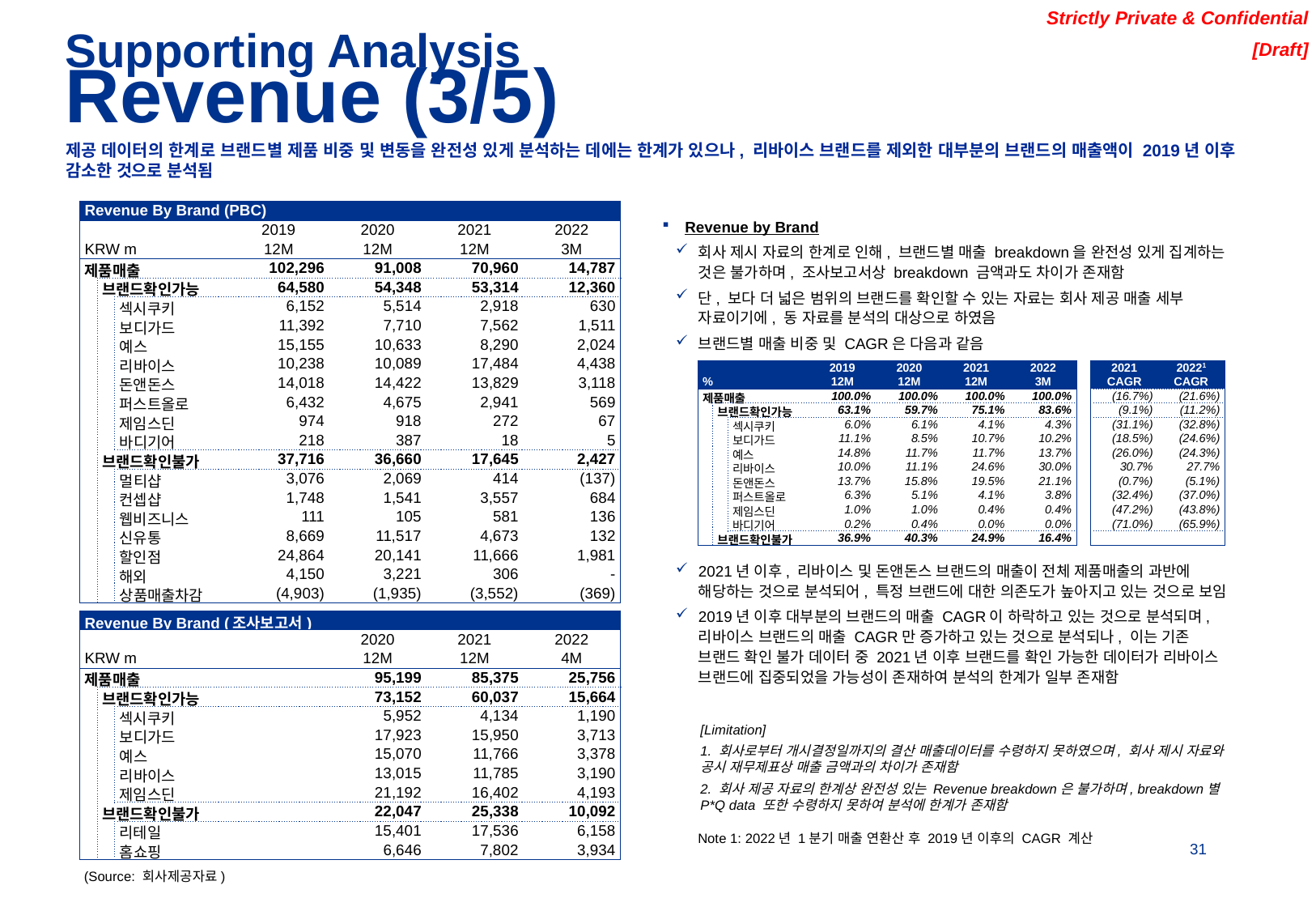

Supporting Analysis
Revenue (3/5)
제공 데이터의 한계로 브랜드별 제품 비중 및 변동을 완전성 있게 분석하는 데에는 한계가 있으나, 리바이스 브랜드를 제외한 대부분의 브랜드의 매출액이 2019년 이후 감소한 것으로 분석됨
| Revenue By Brand (PBC) |  |  |  |  |  |  |
| --- | --- | --- | --- | --- | --- | --- |
|  |  |  | 2019 | 2020 | 2021 | 2022 |
| KRW m |  |  | 12M | 12M | 12M | 3M |
| 제품매출 |  |  | 102,296 | 91,008 | 70,960 | 14,787 |
|  | 브랜드확인가능 |  | 64,580 | 54,348 | 53,314 | 12,360 |
|  |  | 섹시쿠키 | 6,152 | 5,514 | 2,918 | 630 |
|  |  | 보디가드 | 11,392 | 7,710 | 7,562 | 1,511 |
|  |  | 예스 | 15,155 | 10,633 | 8,290 | 2,024 |
|  |  | 리바이스 | 10,238 | 10,089 | 17,484 | 4,438 |
|  |  | 돈앤돈스 | 14,018 | 14,422 | 13,829 | 3,118 |
|  |  | 퍼스트올로 | 6,432 | 4,675 | 2,941 | 569 |
|  |  | 제임스딘 | 974 | 918 | 272 | 67 |
|  |  | 바디기어 | 218 | 387 | 18 | 5 |
|  | 브랜드확인불가 |  | 37,716 | 36,660 | 17,645 | 2,427 |
|  |  | 멀티샵 | 3,076 | 2,069 | 414 | (137) |
|  |  | 컨셉샵 | 1,748 | 1,541 | 3,557 | 684 |
|  |  | 웹비즈니스 | 111 | 105 | 581 | 136 |
|  |  | 신유통 | 8,669 | 11,517 | 4,673 | 132 |
|  |  | 할인점 | 24,864 | 20,141 | 11,666 | 1,981 |
|  |  | 해외 | 4,150 | 3,221 | 306 | - |
|  |  | 상품매출차감 | (4,903) | (1,935) | (3,552) | (369) |
Revenue by Brand
회사 제시 자료의 한계로 인해, 브랜드별 매출 breakdown을 완전성 있게 집계하는 것은 불가하며, 조사보고서상 breakdown 금액과도 차이가 존재함
단, 보다 더 넓은 범위의 브랜드를 확인할 수 있는 자료는 회사 제공 매출 세부 자료이기에, 동 자료를 분석의 대상으로 하였음
브랜드별 매출 비중 및 CAGR은 다음과 같음

2021년 이후, 리바이스 및 돈앤돈스 브랜드의 매출이 전체 제품매출의 과반에 해당하는 것으로 분석되어, 특정 브랜드에 대한 의존도가 높아지고 있는 것으로 보임
2019년 이후 대부분의 브랜드의 매출 CAGR이 하락하고 있는 것으로 분석되며, 리바이스 브랜드의 매출 CAGR만 증가하고 있는 것으로 분석되나, 이는 기존 브랜드 확인 불가 데이터 중 2021년 이후 브랜드를 확인 가능한 데이터가 리바이스 브랜드에 집중되었을 가능성이 존재하여 분석의 한계가 일부 존재함
|  |  |  | 2019 | 2020 | 2021 | 2022 |  | 2021 | 20221 |
| --- | --- | --- | --- | --- | --- | --- | --- | --- | --- |
| % |  |  | 12M | 12M | 12M | 3M |  | CAGR | CAGR |
| 제품매출 |  |  | 100.0% | 100.0% | 100.0% | 100.0% |  | (16.7%) | (21.6%) |
|  | 브랜드확인가능 |  | 63.1% | 59.7% | 75.1% | 83.6% |  | (9.1%) | (11.2%) |
|  |  | 섹시쿠키 | 6.0% | 6.1% | 4.1% | 4.3% |  | (31.1%) | (32.8%) |
|  |  | 보디가드 | 11.1% | 8.5% | 10.7% | 10.2% |  | (18.5%) | (24.6%) |
|  |  | 예스 | 14.8% | 11.7% | 11.7% | 13.7% |  | (26.0%) | (24.3%) |
|  |  | 리바이스 | 10.0% | 11.1% | 24.6% | 30.0% |  | 30.7% | 27.7% |
|  |  | 돈앤돈스 | 13.7% | 15.8% | 19.5% | 21.1% |  | (0.7%) | (5.1%) |
|  |  | 퍼스트올로 | 6.3% | 5.1% | 4.1% | 3.8% |  | (32.4%) | (37.0%) |
|  |  | 제임스딘 | 1.0% | 1.0% | 0.4% | 0.4% |  | (47.2%) | (43.8%) |
|  |  | 바디기어 | 0.2% | 0.4% | 0.0% | 0.0% |  | (71.0%) | (65.9%) |
|  | 브랜드확인불가 |  | 36.9% | 40.3% | 24.9% | 16.4% |  |  |  |
| Revenue By Brand (조사보고서) |  |  |  |  |  |  |
| --- | --- | --- | --- | --- | --- | --- |
|  |  |  |  | 2020 | 2021 | 2022 |
| KRW m |  |  |  | 12M | 12M | 4M |
| 제품매출 |  |  |  | 95,199 | 85,375 | 25,756 |
|  | 브랜드확인가능 |  |  | 73,152 | 60,037 | 15,664 |
|  |  | 섹시쿠키 |  | 5,952 | 4,134 | 1,190 |
|  |  | 보디가드 |  | 17,923 | 15,950 | 3,713 |
|  |  | 예스 |  | 15,070 | 11,766 | 3,378 |
|  |  | 리바이스 |  | 13,015 | 11,785 | 3,190 |
|  |  | 제임스딘 |  | 21,192 | 16,402 | 4,193 |
|  | 브랜드확인불가 |  |  | 22,047 | 25,338 | 10,092 |
|  |  | 리테일 |  | 15,401 | 17,536 | 6,158 |
|  |  | 홈쇼핑 |  | 6,646 | 7,802 | 3,934 |
[Limitation]
1. 회사로부터 개시결정일까지의 결산 매출데이터를 수령하지 못하였으며, 회사 제시 자료와 공시 재무제표상 매출 금액과의 차이가 존재함
2. 회사 제공 자료의 한계상 완전성 있는 Revenue breakdown은 불가하며, breakdown별 P*Q data 또한 수령하지 못하여 분석에 한계가 존재함
Note 1: 2022년 1분기 매출 연환산 후 2019년 이후의 CAGR 계산

(Source: 회사제공자료)